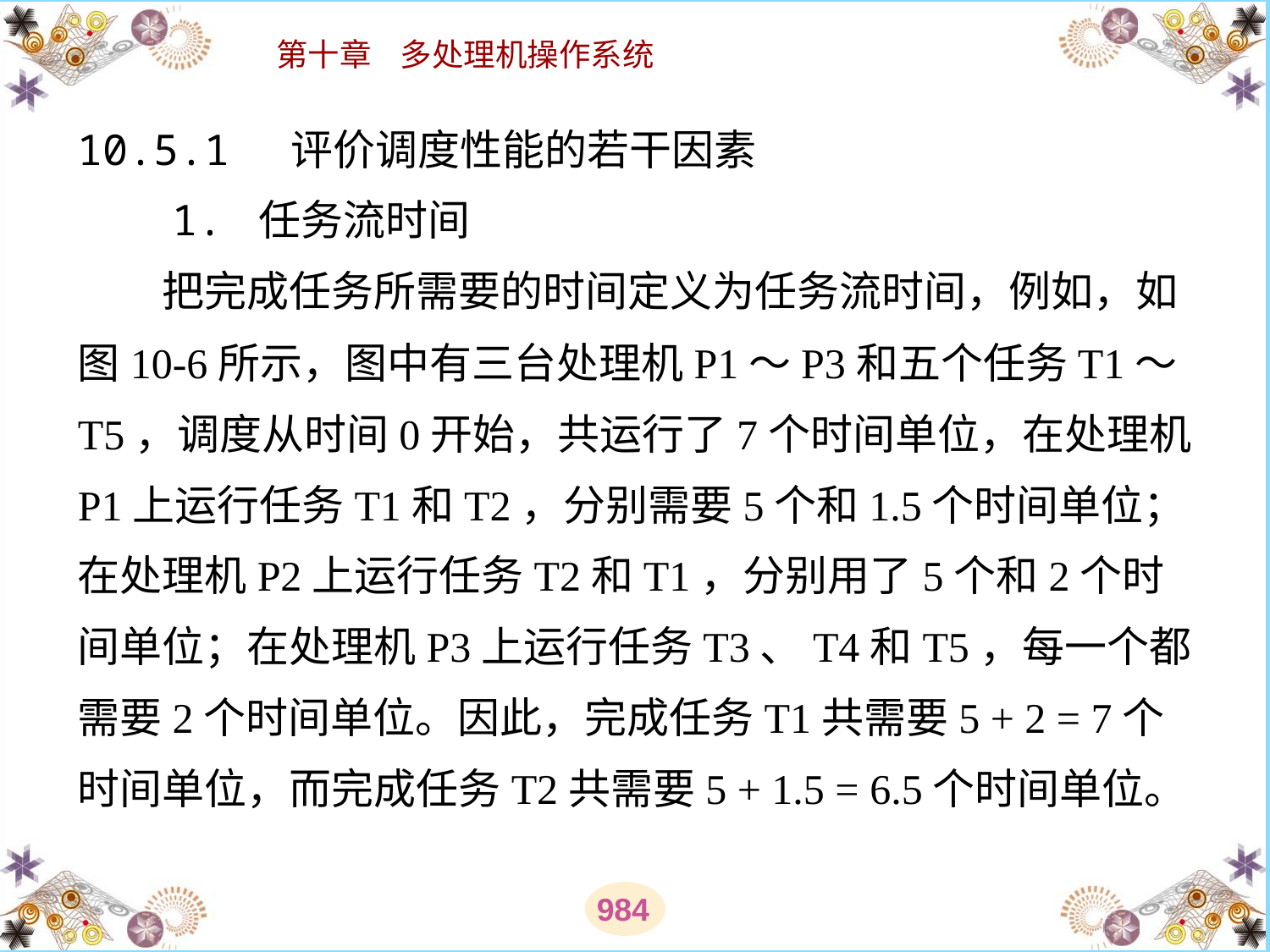

# 10.5.1  评价调度性能的若干因素 　　1. 任务流时间 　　把完成任务所需要的时间定义为任务流时间，例如，如图10-6所示，图中有三台处理机P1～P3和五个任务T1～T5，调度从时间0开始，共运行了7个时间单位，在处理机P1上运行任务T1和T2，分别需要5个和1.5个时间单位；在处理机P2上运行任务T2和T1，分别用了5个和2个时间单位；在处理机P3上运行任务T3、T4和T5，每一个都需要2个时间单位。因此，完成任务T1共需要5 + 2 = 7个时间单位，而完成任务T2共需要5 + 1.5 = 6.5个时间单位。